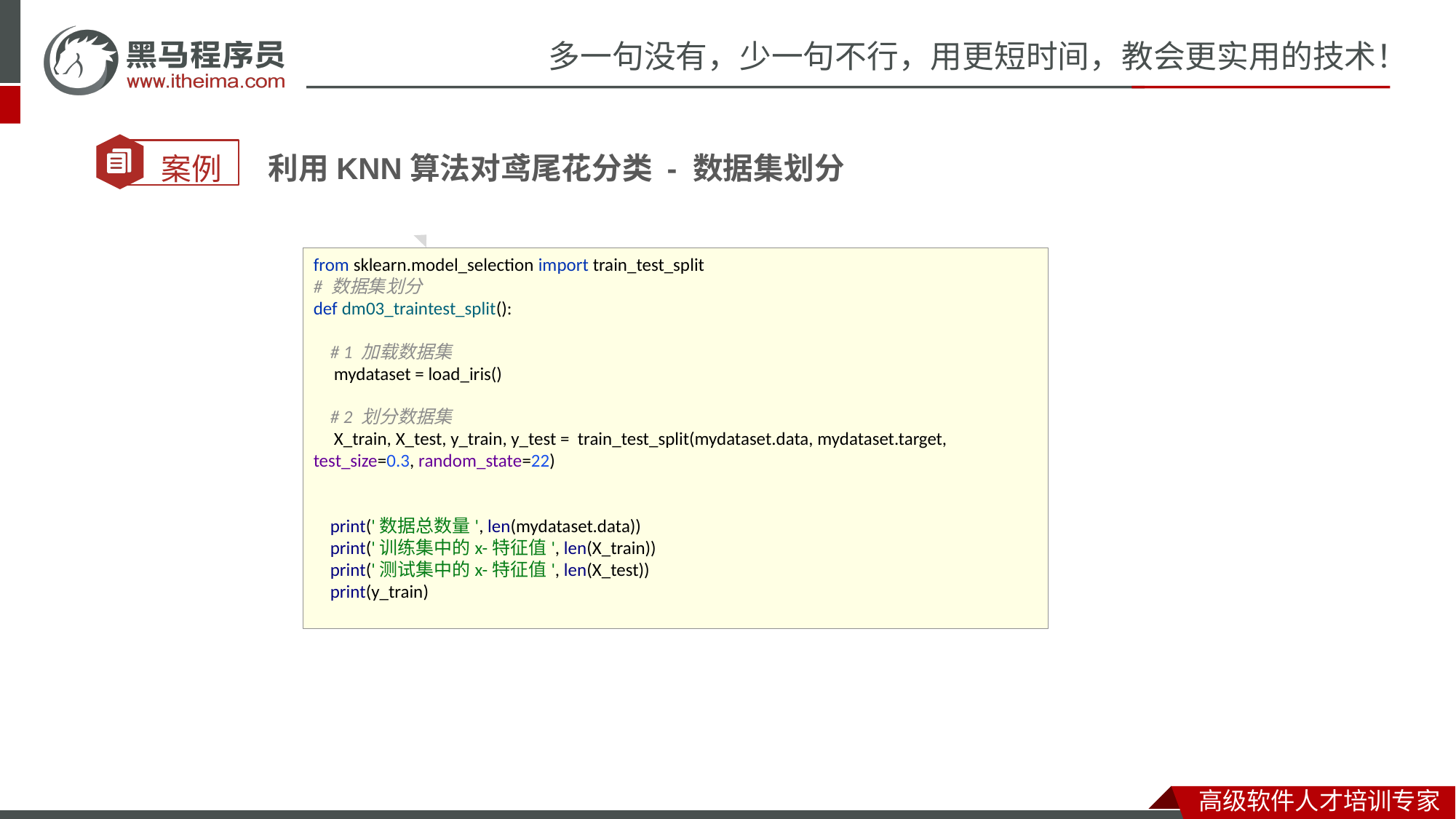

利用KNN算法对鸢尾花分类 - 数据集划分

from sklearn.model_selection import train_test_split
# 数据集划分 def dm03_traintest_split(): # 1 加载数据集 mydataset = load_iris() # 2 划分数据集 X_train, X_test, y_train, y_test =  train_test_split(mydataset.data, mydataset.target, test_size=0.3, random_state=22) print('数据总数量', len(mydataset.data)) print('训练集中的x-特征值', len(X_train)) print('测试集中的x-特征值', len(X_test)) print(y_train)